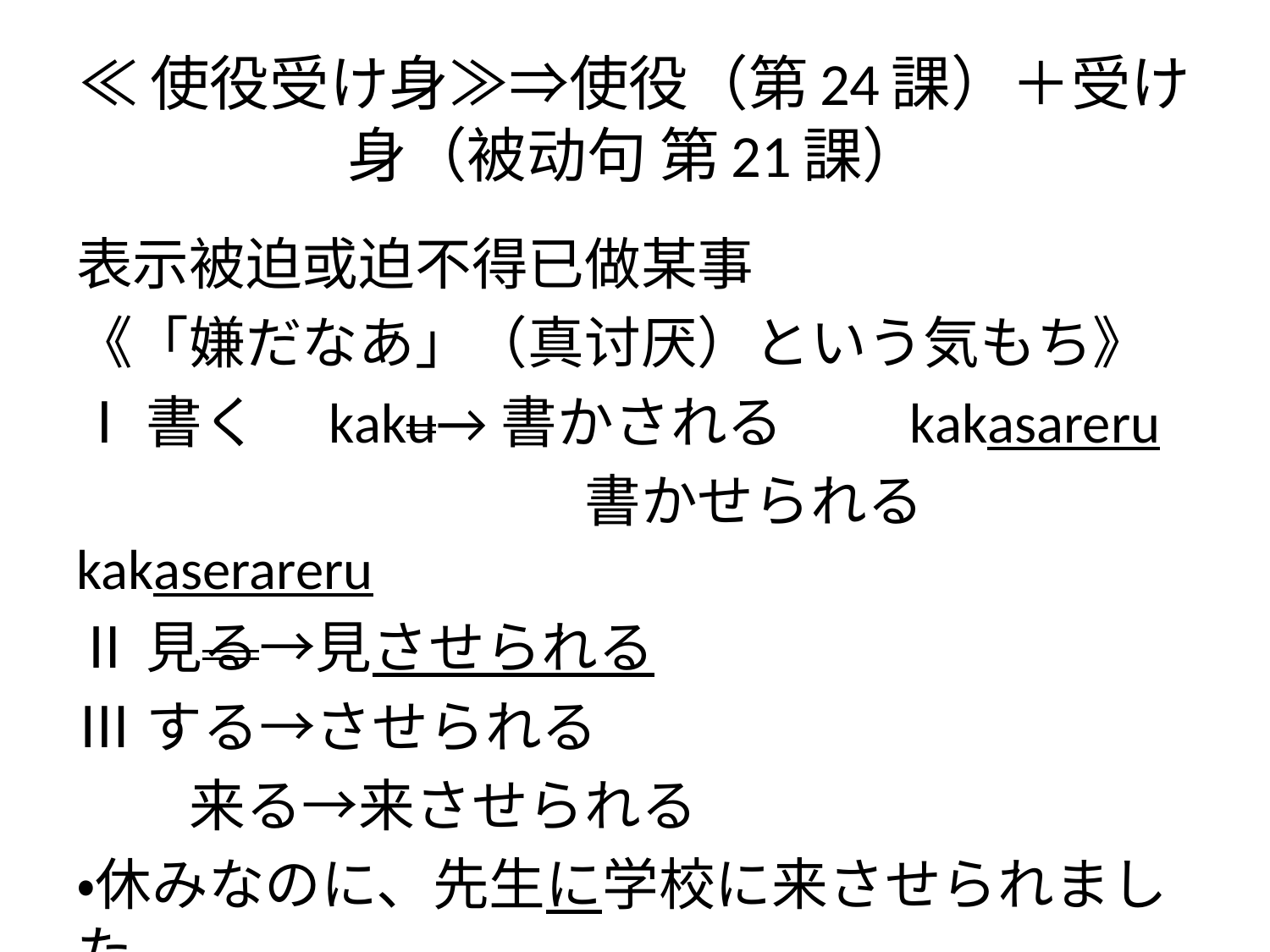

# ≪使役受け身≫⇒使役（第24課）＋受け身（被动句 第21課）
表示被迫或迫不得已做某事
《「嫌だなあ」（真讨厌）という気もち》
Ⅰ書く　kaku→書かされる　　kakasareru
　　　　　　　　　書かせられる　kakaserareru
Ⅱ見る→見させられる
Ⅲする→させられる
　　来る→来させられる
・休みなのに、先生に学校に来させられました。